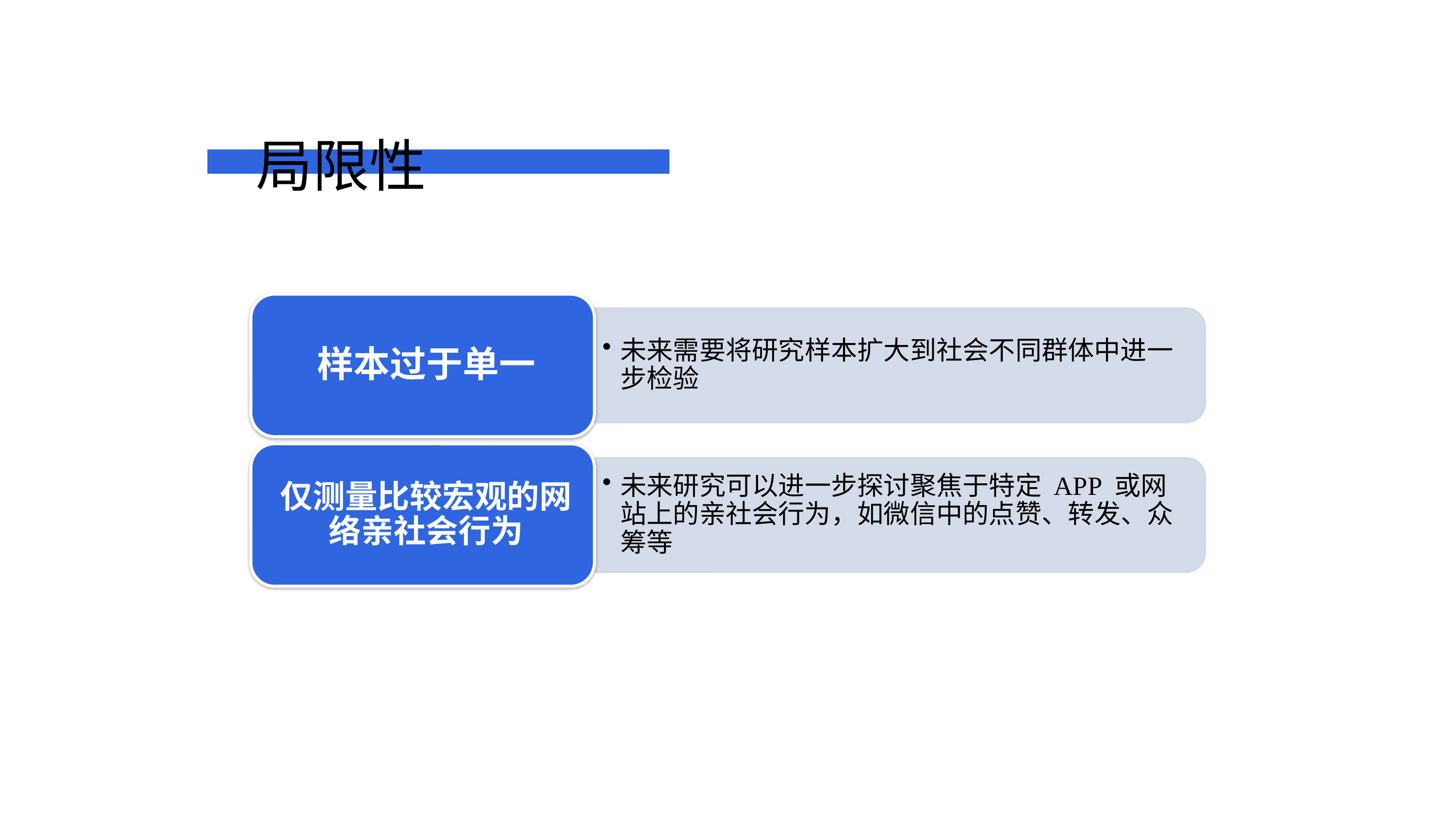

局限性

未来需要将研究样本扩大到社会不同群体中进一步检验
样本过于单一
未来研究可以进一步探讨聚焦于特定 APP 或网站上的亲社会行为，如微信中的点赞、转发、众筹等
仅测量比较宏观的网络亲社会行为